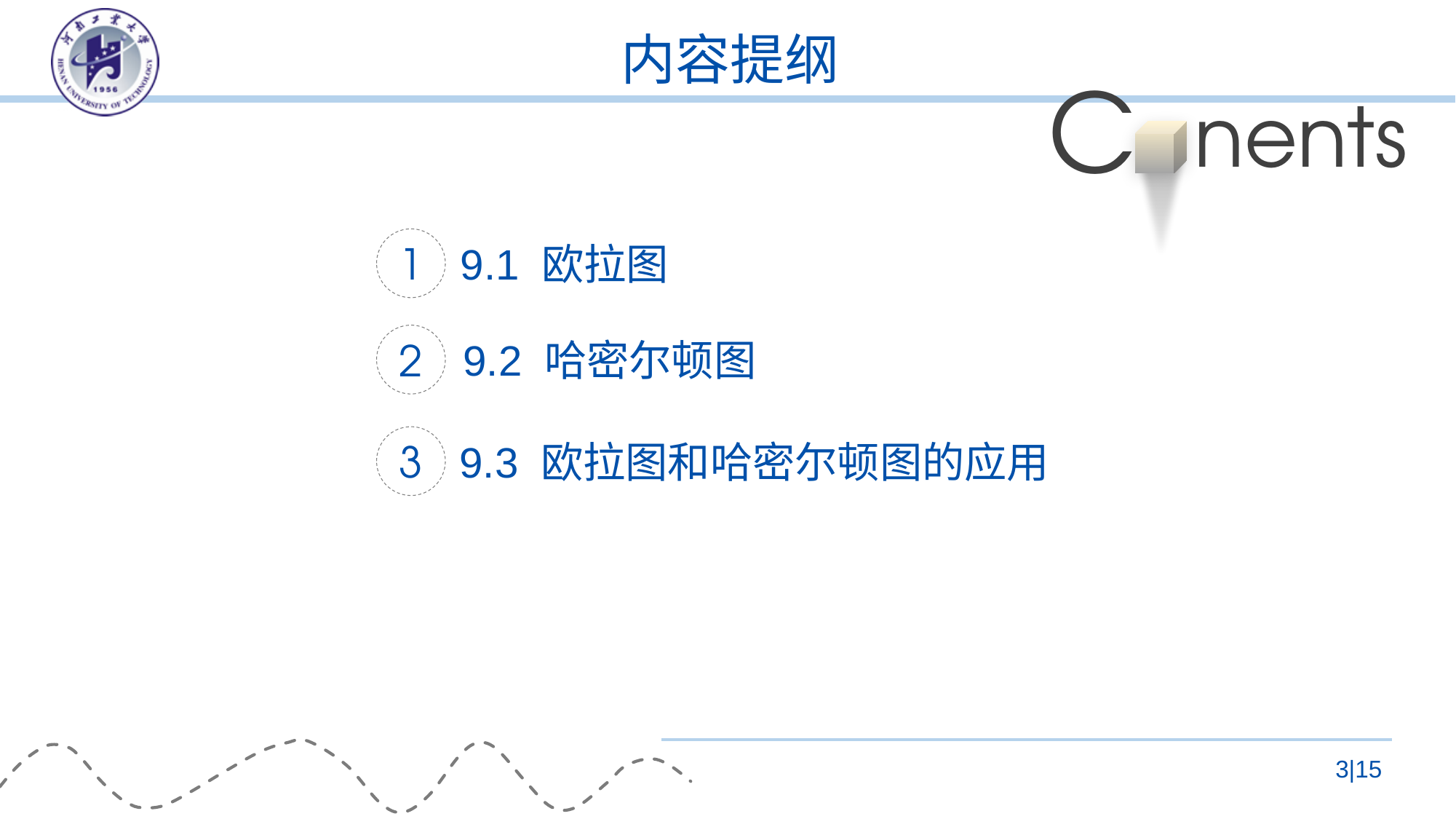

# 内容提纲
C
nents

1
9.1 欧拉图
2
9.2 哈密尔顿图
3
9.3 欧拉图和哈密尔顿图的应用
3|15